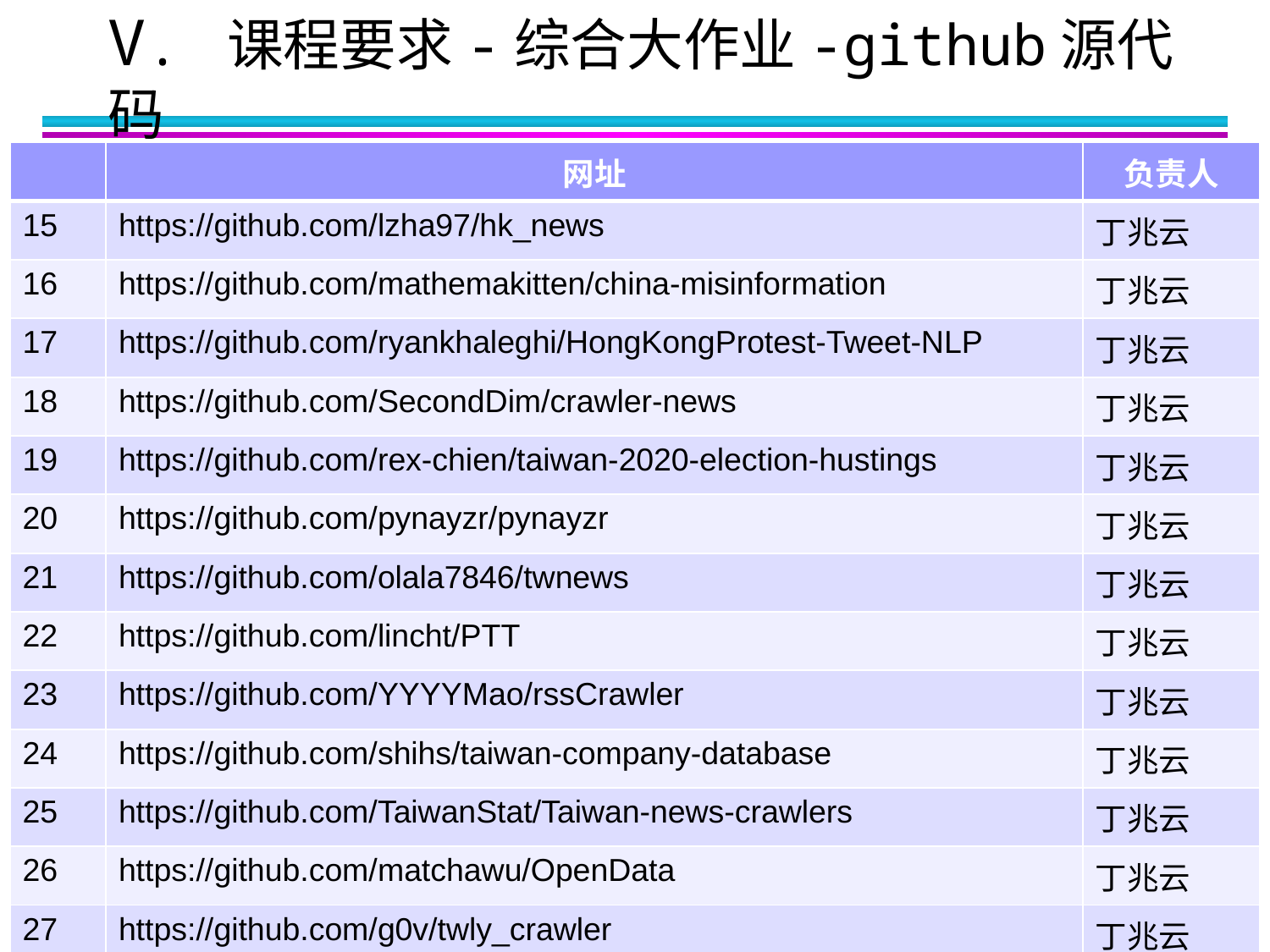

V. 课程要求-综合大作业-github源代码
|  | 网址 | 负责人 |
| --- | --- | --- |
| 15 | https://github.com/lzha97/hk\_news | 丁兆云 |
| 16 | https://github.com/mathemakitten/china-misinformation | 丁兆云 |
| 17 | https://github.com/ryankhaleghi/HongKongProtest-Tweet-NLP | 丁兆云 |
| 18 | https://github.com/SecondDim/crawler-news | 丁兆云 |
| 19 | https://github.com/rex-chien/taiwan-2020-election-hustings | 丁兆云 |
| 20 | https://github.com/pynayzr/pynayzr | 丁兆云 |
| 21 | https://github.com/olala7846/twnews | 丁兆云 |
| 22 | https://github.com/lincht/PTT | 丁兆云 |
| 23 | https://github.com/YYYYMao/rssCrawler | 丁兆云 |
| 24 | https://github.com/shihs/taiwan-company-database | 丁兆云 |
| 25 | https://github.com/TaiwanStat/Taiwan-news-crawlers | 丁兆云 |
| 26 | https://github.com/matchawu/OpenData | 丁兆云 |
| 27 | https://github.com/g0v/twly\_crawler | 丁兆云 |
| 28 | https://github.com/g0v/addressbook.parser | 丁兆云 |
27